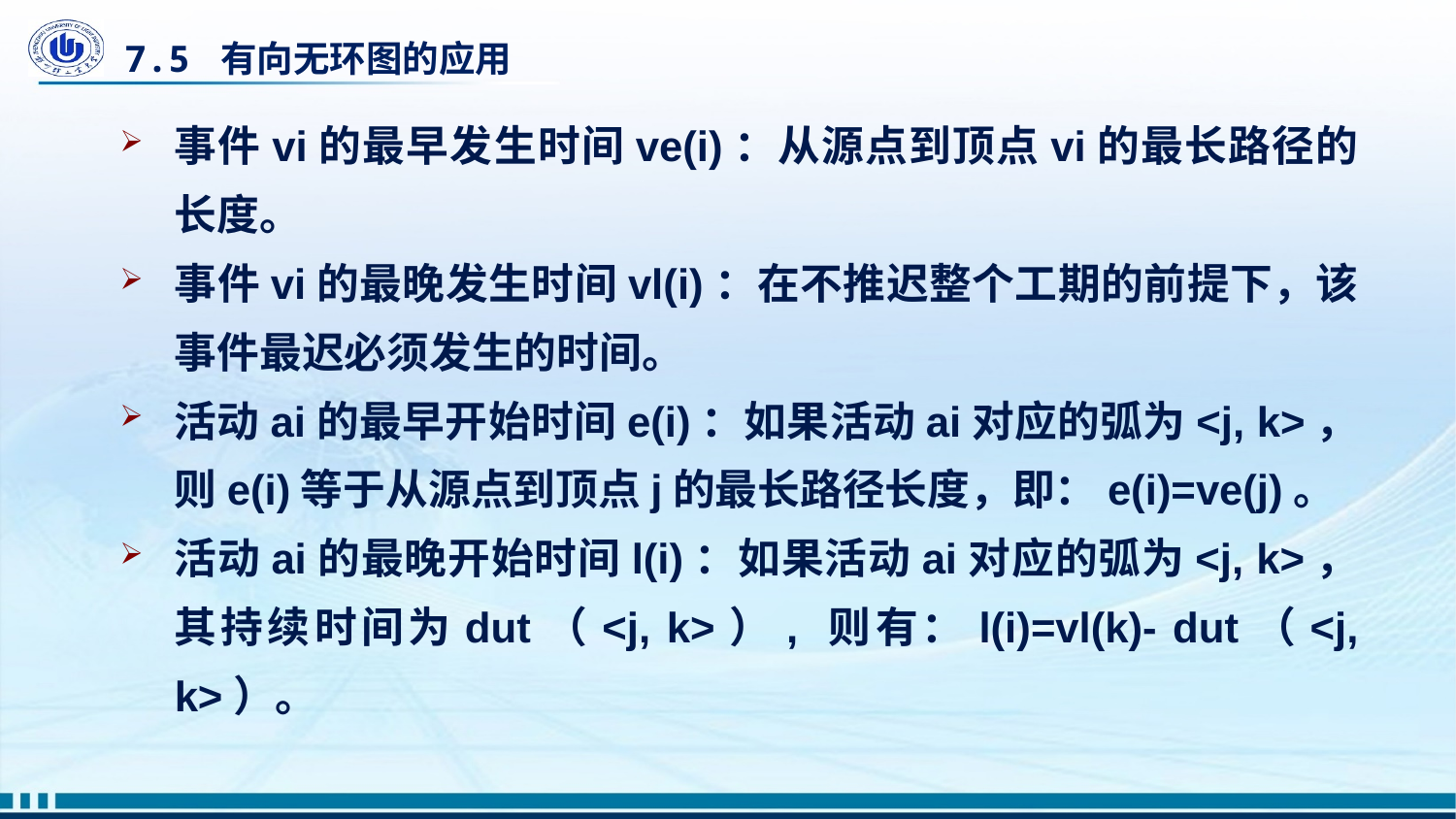

# 7.5 有向无环图的应用
事件vi的最早发生时间ve(i)：从源点到顶点vi的最长路径的长度。
事件vi的最晚发生时间vl(i)：在不推迟整个工期的前提下，该事件最迟必须发生的时间。
活动ai的最早开始时间e(i)：如果活动ai对应的弧为<j, k>，则e(i)等于从源点到顶点j的最长路径长度，即：e(i)=ve(j)。
活动ai的最晚开始时间l(i)：如果活动ai对应的弧为<j, k>，其持续时间为dut（<j, k>）, 则有：l(i)=vl(k)- dut（<j, k>）。